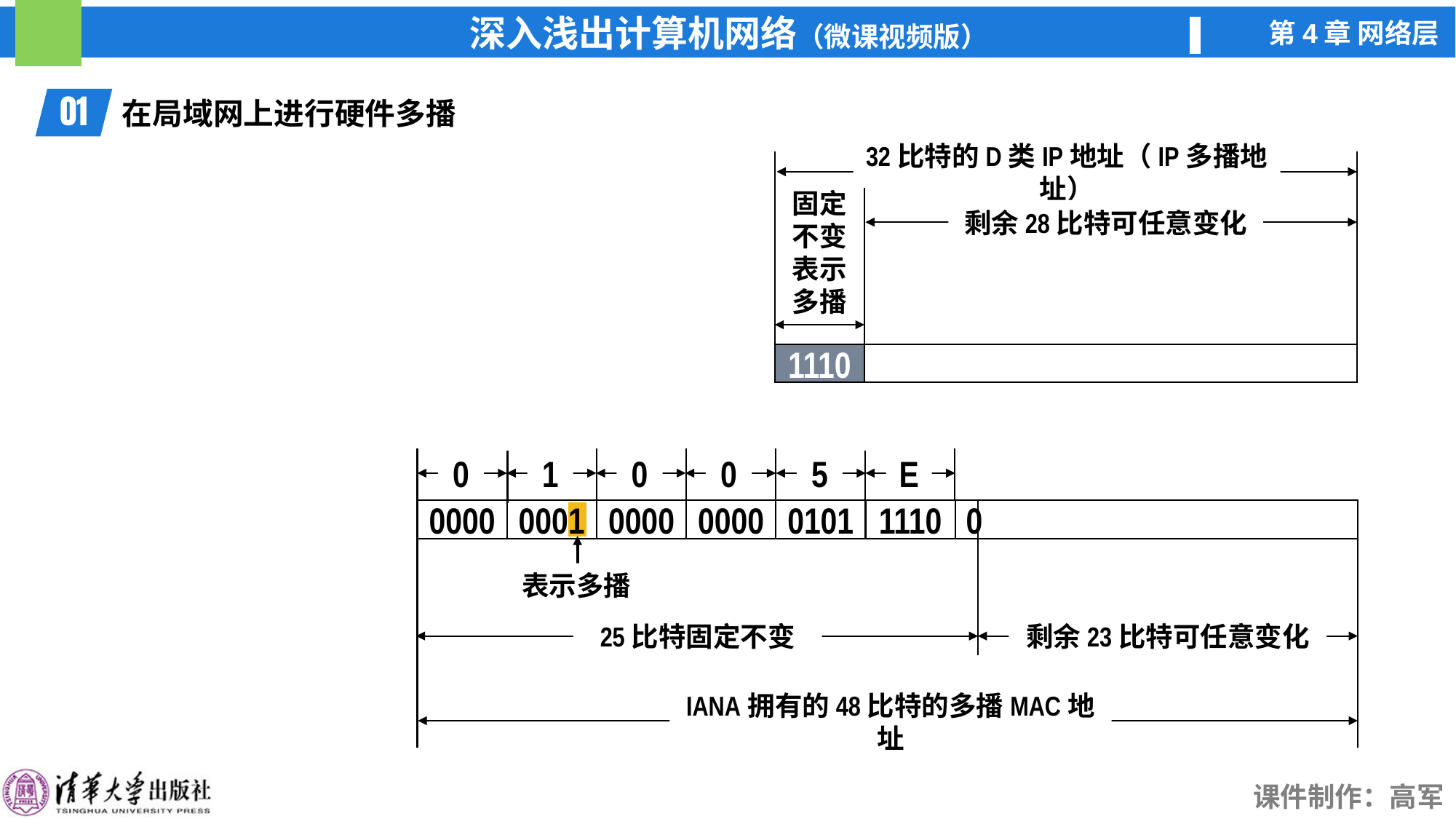

01
在局域网上进行硬件多播
32比特的D类IP地址（IP多播地址）
1110

固定
不变
表示
多播
剩余28比特可任意变化
0
1
0
0
5
E

1110
0
0101
0000
0001
0000
0000

表示多播
25比特固定不变
剩余23比特可任意变化
IANA拥有的48比特的多播MAC地址